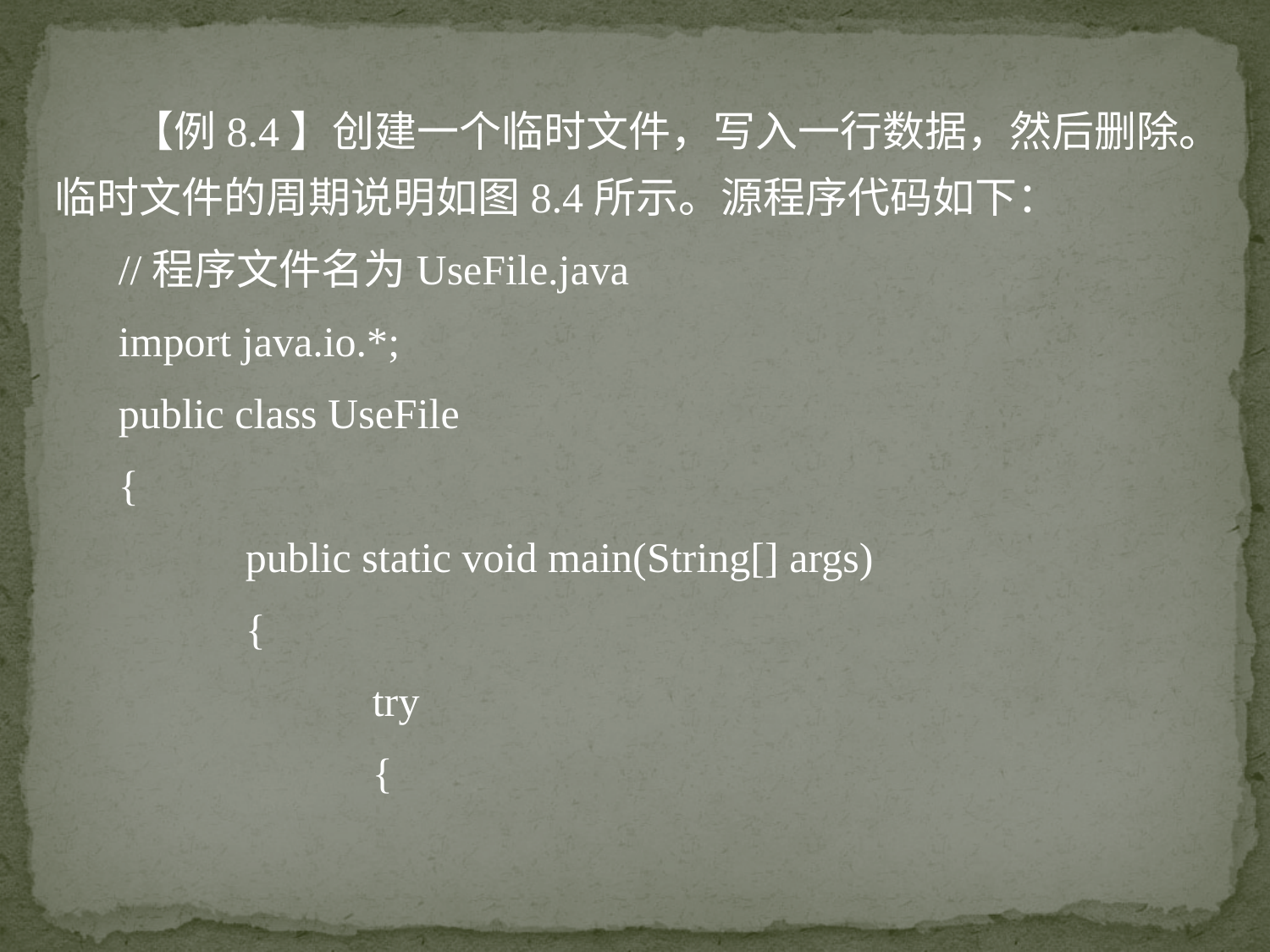

【例8.4】创建一个临时文件，写入一行数据，然后删除。临时文件的周期说明如图8.4所示。源程序代码如下：
//程序文件名为UseFile.java
import java.io.*;
public class UseFile
{
	public static void main(String[] args)
	{
		try
		{